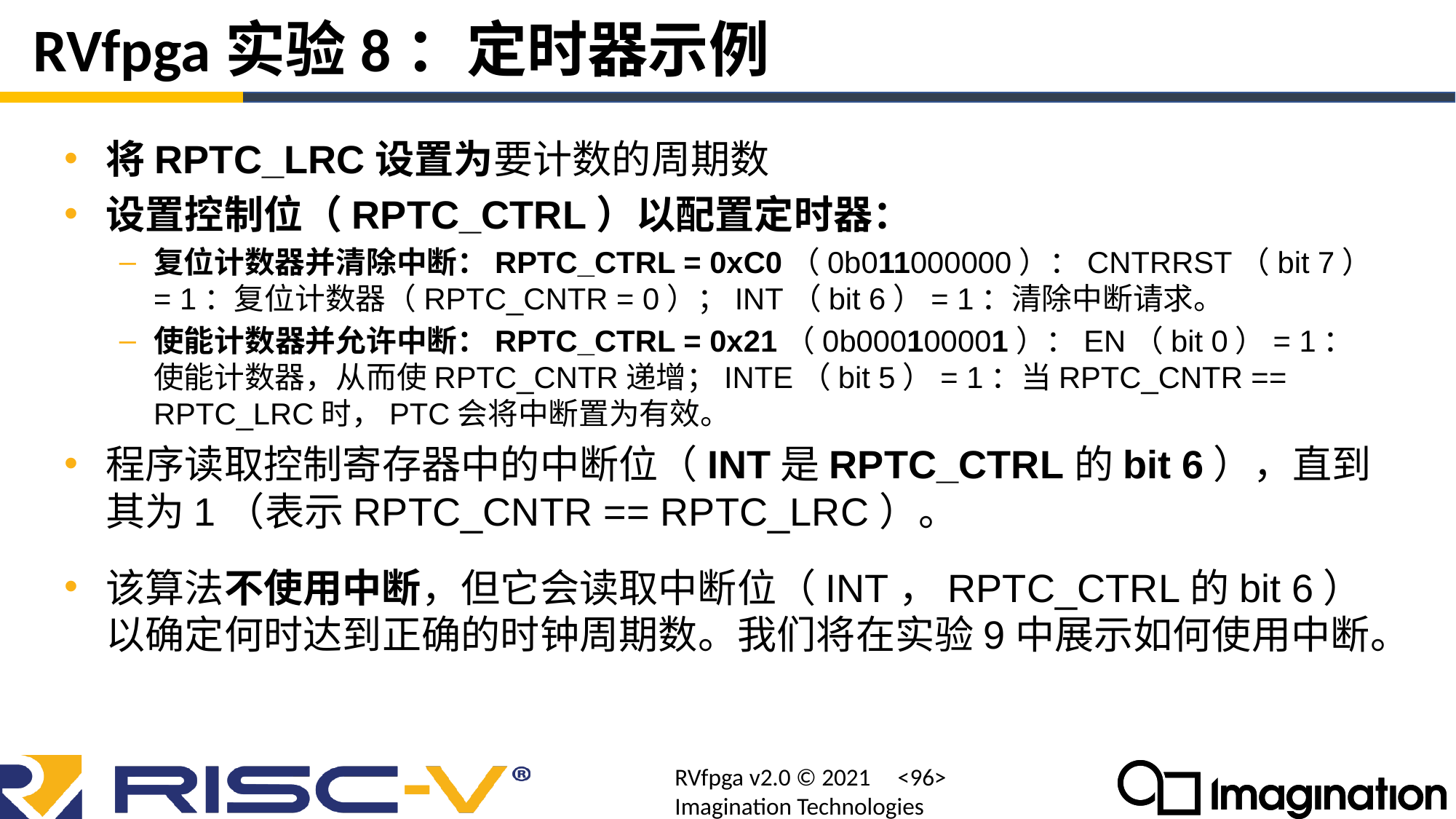

# RVfpga实验8：定时器示例
将RPTC_LRC设置为要计数的周期数
设置控制位（RPTC_CTRL）以配置定时器：
复位计数器并清除中断：RPTC_CTRL = 0xC0（0b011000000）：CNTRRST（bit 7）= 1：复位计数器（RPTC_CNTR = 0）；INT（bit 6）= 1：清除中断请求。
使能计数器并允许中断：RPTC_CTRL = 0x21（0b000100001）：EN（bit 0）= 1：使能计数器，从而使RPTC_CNTR递增；INTE（bit 5）= 1：当RPTC_CNTR == RPTC_LRC时，PTC会将中断置为有效。
程序读取控制寄存器中的中断位（INT是RPTC_CTRL的bit 6），直到其为1（表示RPTC_CNTR == RPTC_LRC）。

该算法不使用中断，但它会读取中断位（INT，RPTC_CTRL的bit 6）以确定何时达到正确的时钟周期数。我们将在实验9中展示如何使用中断。